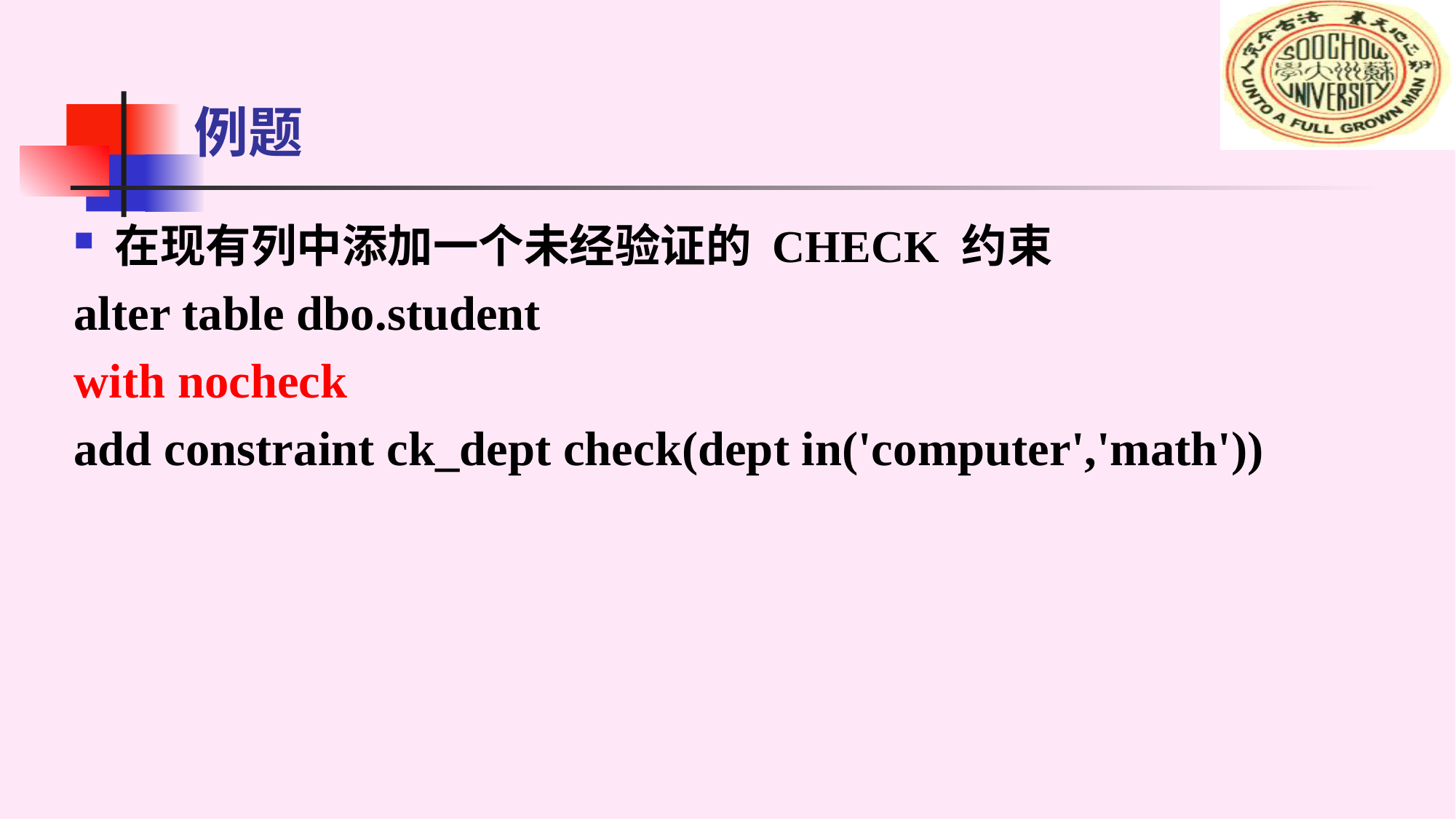

# 例题
在现有列中添加一个未经验证的 CHECK 约束
alter table dbo.student
with nocheck
add constraint ck_dept check(dept in('computer','math'))